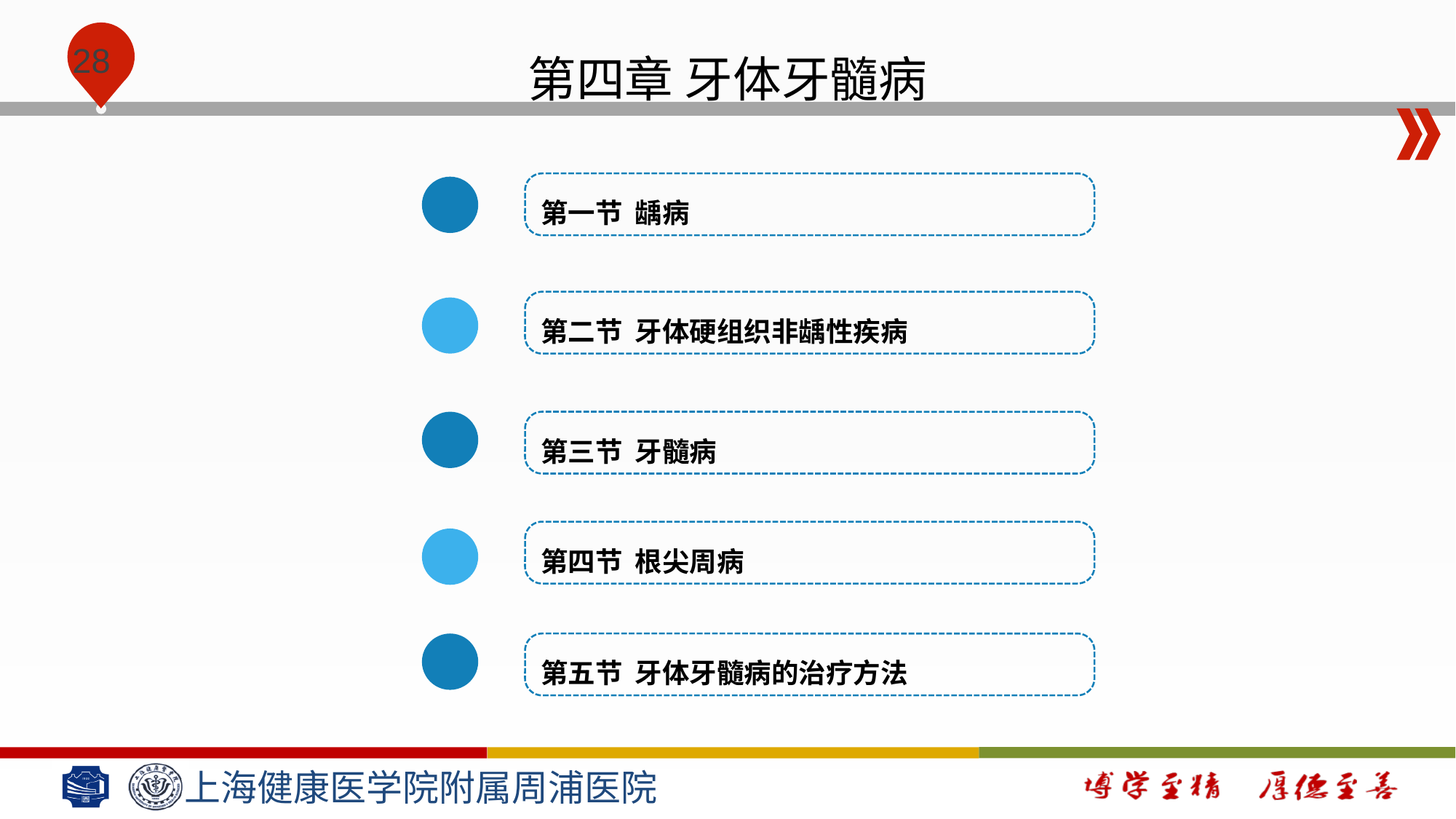

# 第四章 牙体牙髓病
第一节  龋病

第二节  牙体硬组织非龋性疾病

第三节  牙髓病
第四节  根尖周病

第五节  牙体牙髓病的治疗方法